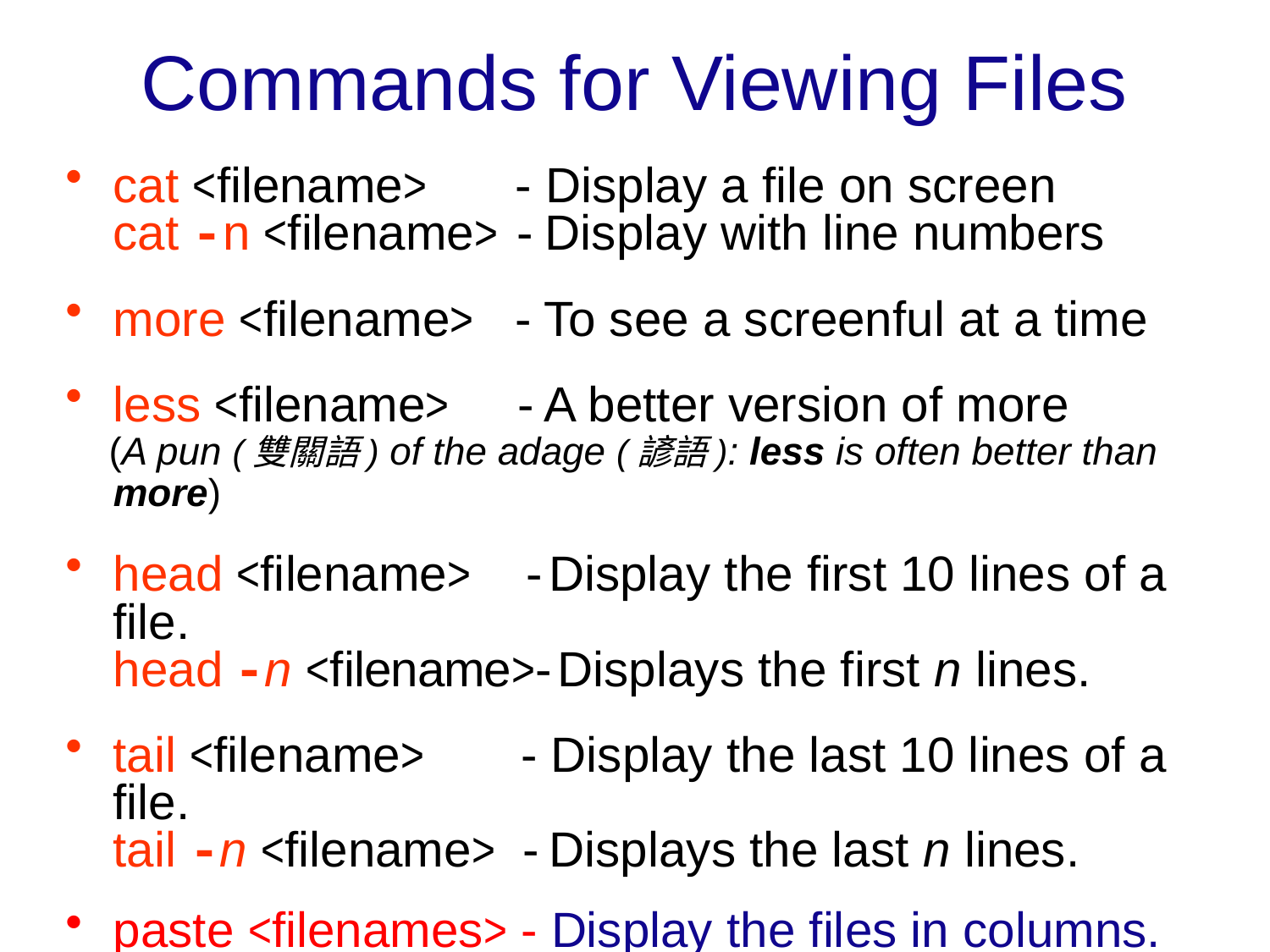

Commands for Viewing Files
cat <filename>        - Display a file on screen
cat -n <filename>  - Display with line numbers

more <filename>   - To see a screenful at a time

less <filename>     - A better version of more
    (A pun (雙關語) of the adage (諺語): less is often better than more)

head <filename>    - Display the first 10 lines of a file.
	head -n <filename>- Displays the first n lines.

tail <filename>       - Display the last 10 lines of a file.
	tail -n <filename>  - Displays the last n lines.

paste <filenames> - Display the files in columns.
paste -d <string> <files> - Use character(s) of <string>
                                        as column delimiters (定界符)